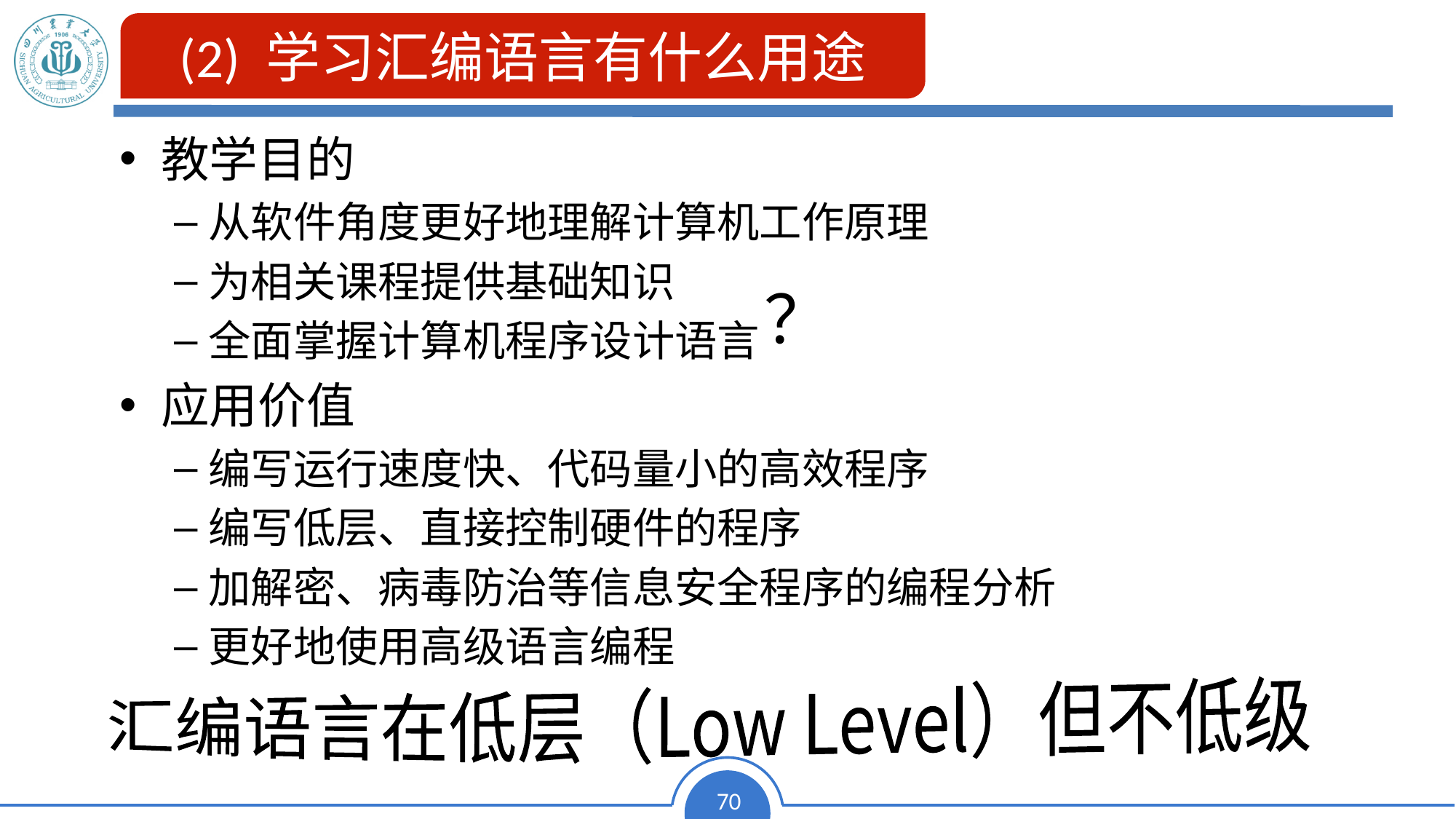

(2) 学习汇编语言有什么用途
教学目的
从软件角度更好地理解计算机工作原理
为相关课程提供基础知识
全面掌握计算机程序设计语言
应用价值
编写运行速度快、代码量小的高效程序
编写低层、直接控制硬件的程序
加解密、病毒防治等信息安全程序的编程分析
更好地使用高级语言编程
# ？
汇编语言在低层（Low Level）但不低级